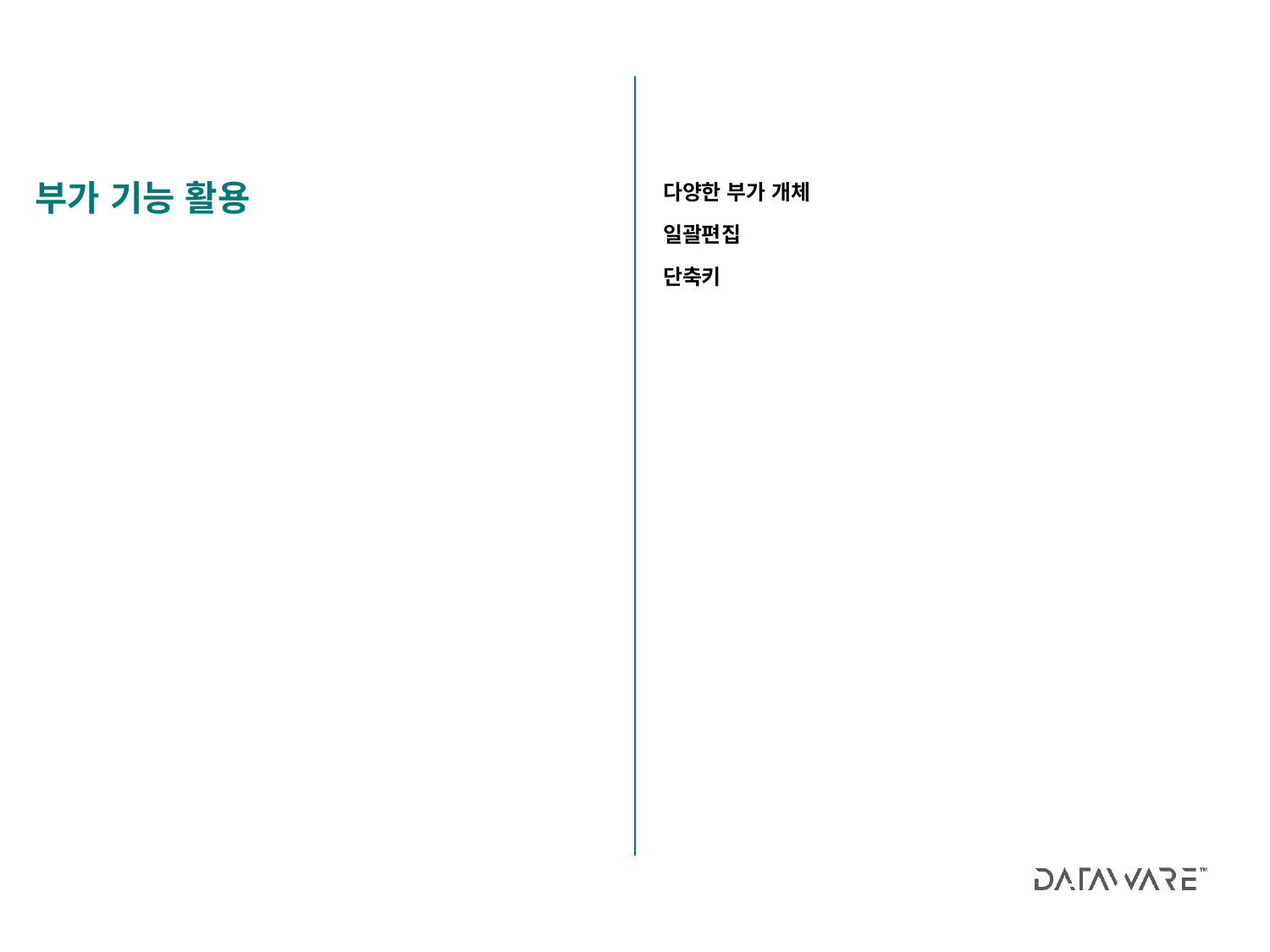

다양한 부가 개체
일괄편집
단축키
부가 기능 활용